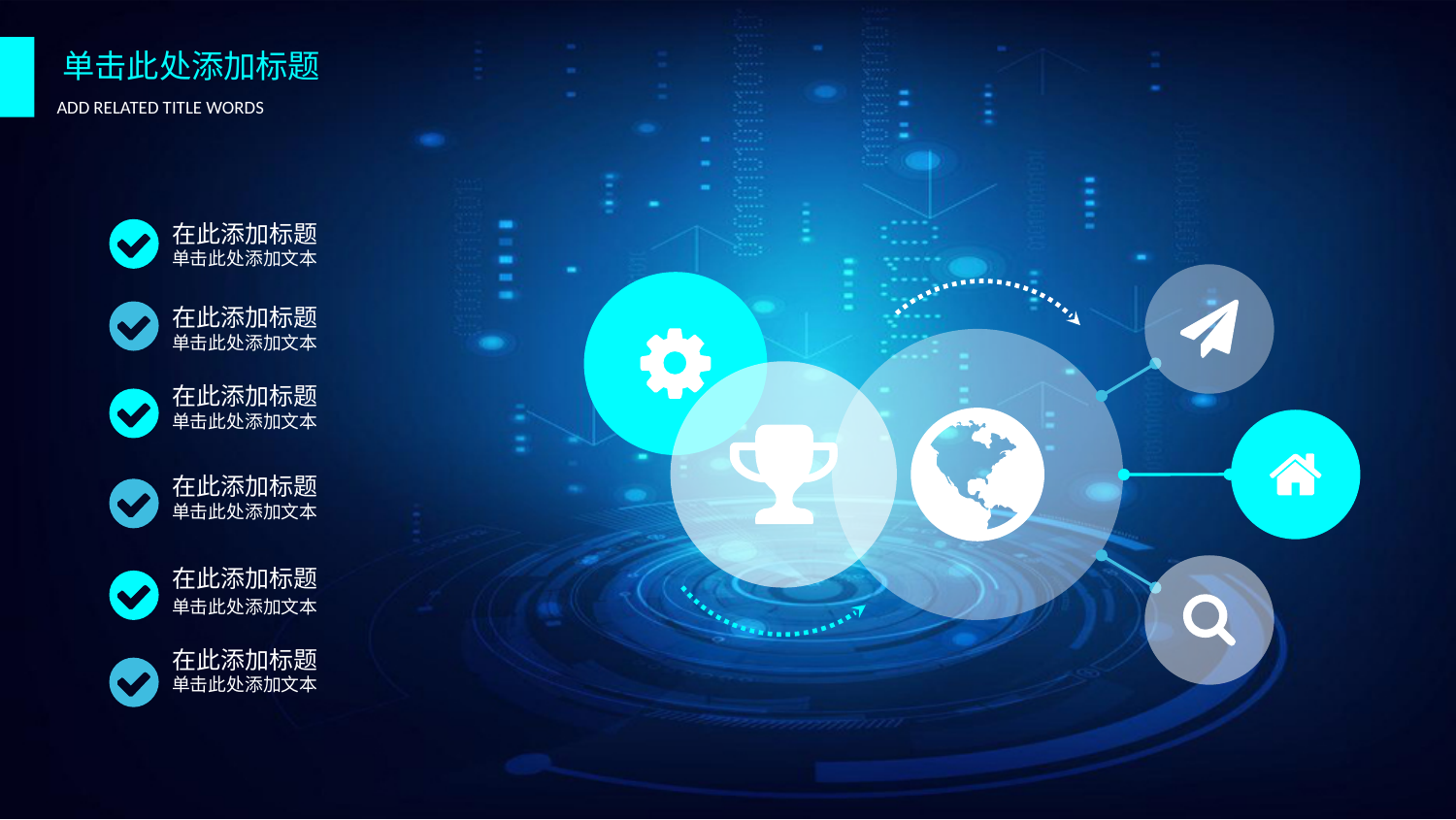

在此添加标题
单击此处添加文本

在此添加标题
单击此处添加文本

在此添加标题
单击此处添加文本

在此添加标题
单击此处添加文本

在此添加标题
单击此处添加文本

在此添加标题
单击此处添加文本